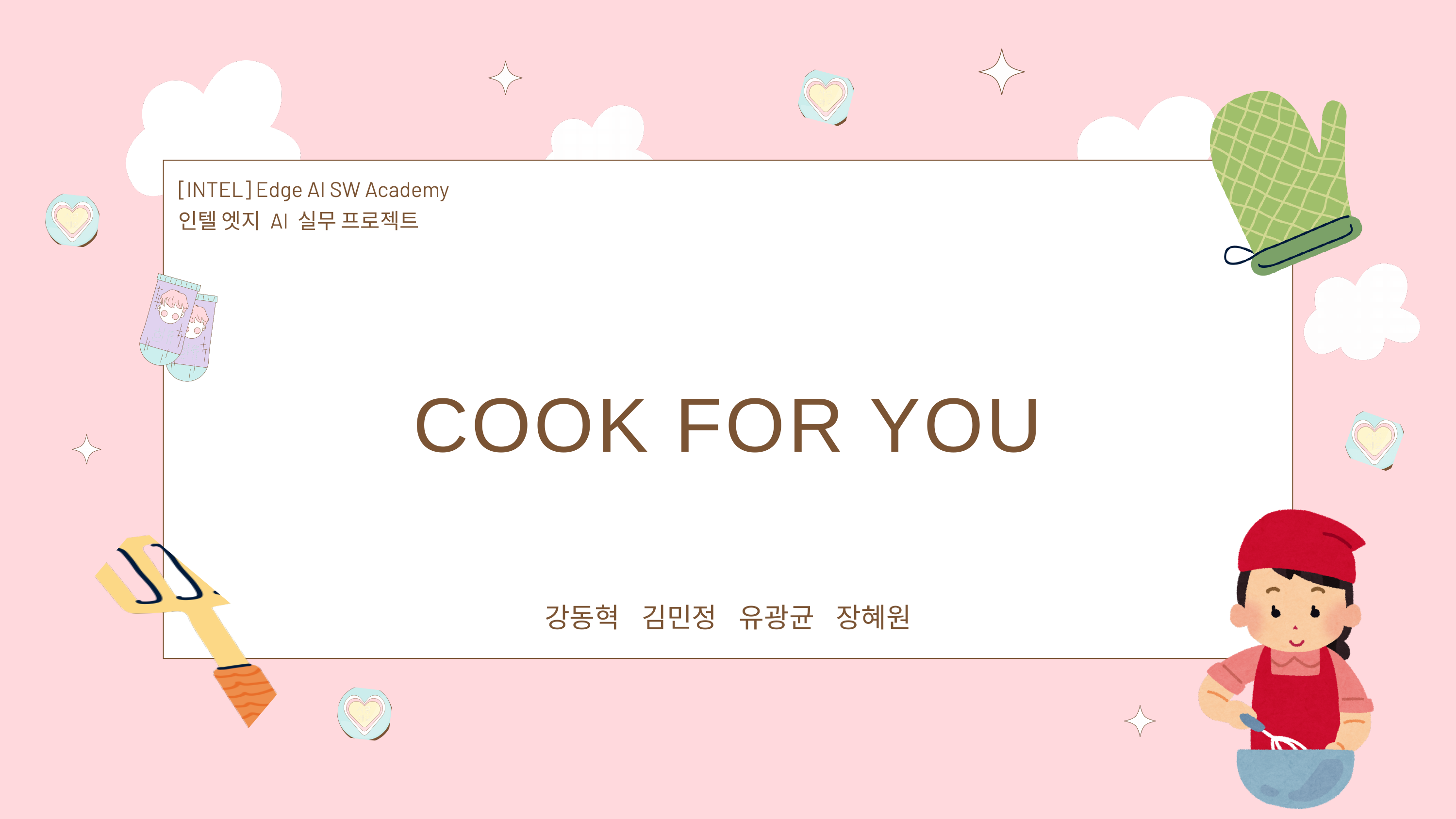

[INTEL] Edge AI SW Academy
인텔 엣지 AI 실무 프로젝트

COOK FOR YOU

강동혁    김민정    유광균    장혜원